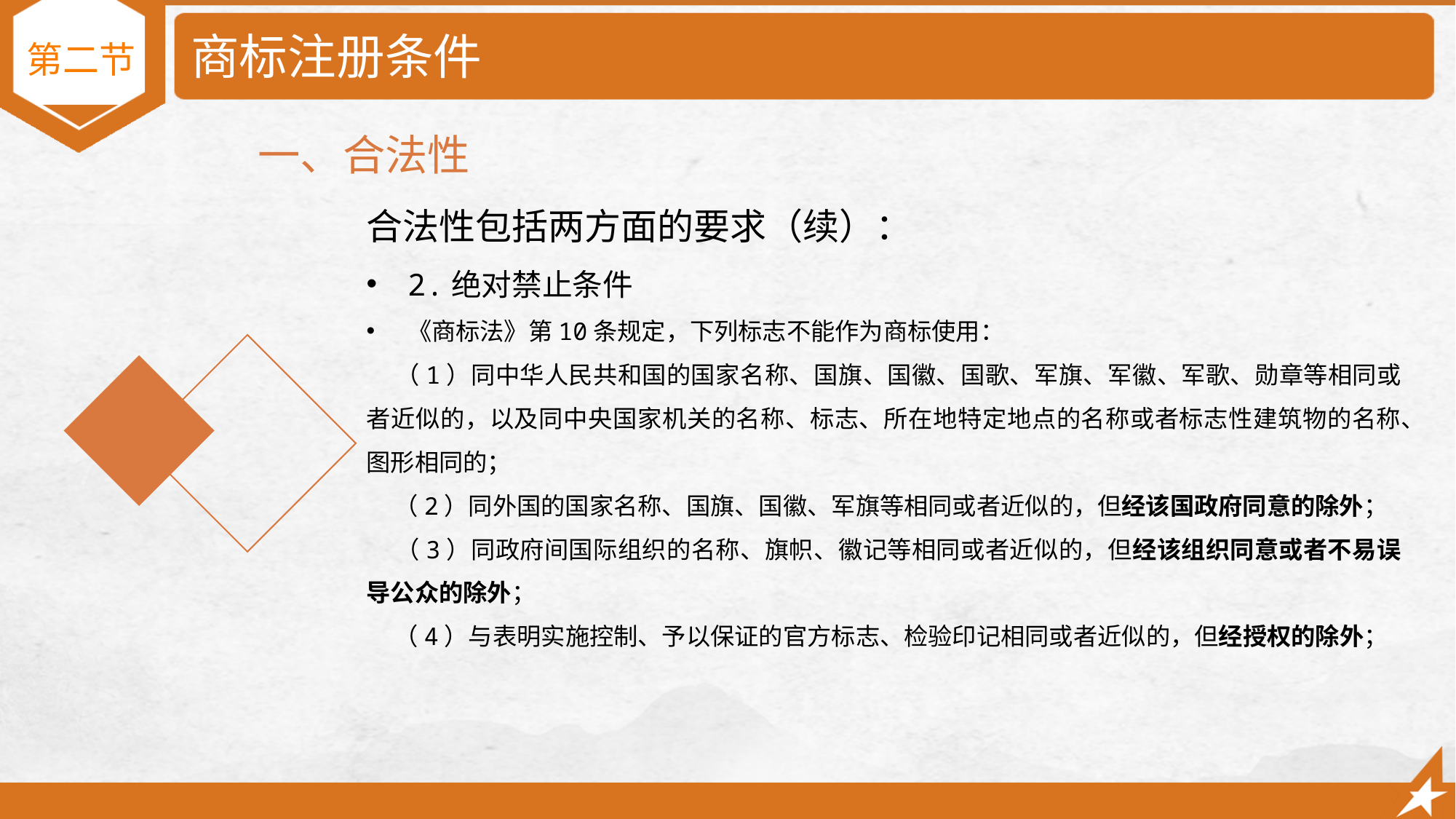

# 商标注册条件
第二节
一、合法性
合法性包括两方面的要求（续）：
2.绝对禁止条件
《商标法》第10条规定，下列标志不能作为商标使用：
    （1）同中华人民共和国的国家名称、国旗、国徽、国歌、军旗、军徽、军歌、勋章等相同或者近似的，以及同中央国家机关的名称、标志、所在地特定地点的名称或者标志性建筑物的名称、图形相同的；
    （2）同外国的国家名称、国旗、国徽、军旗等相同或者近似的，但经该国政府同意的除外；
    （3）同政府间国际组织的名称、旗帜、徽记等相同或者近似的，但经该组织同意或者不易误导公众的除外；
    （4）与表明实施控制、予以保证的官方标志、检验印记相同或者近似的，但经授权的除外；